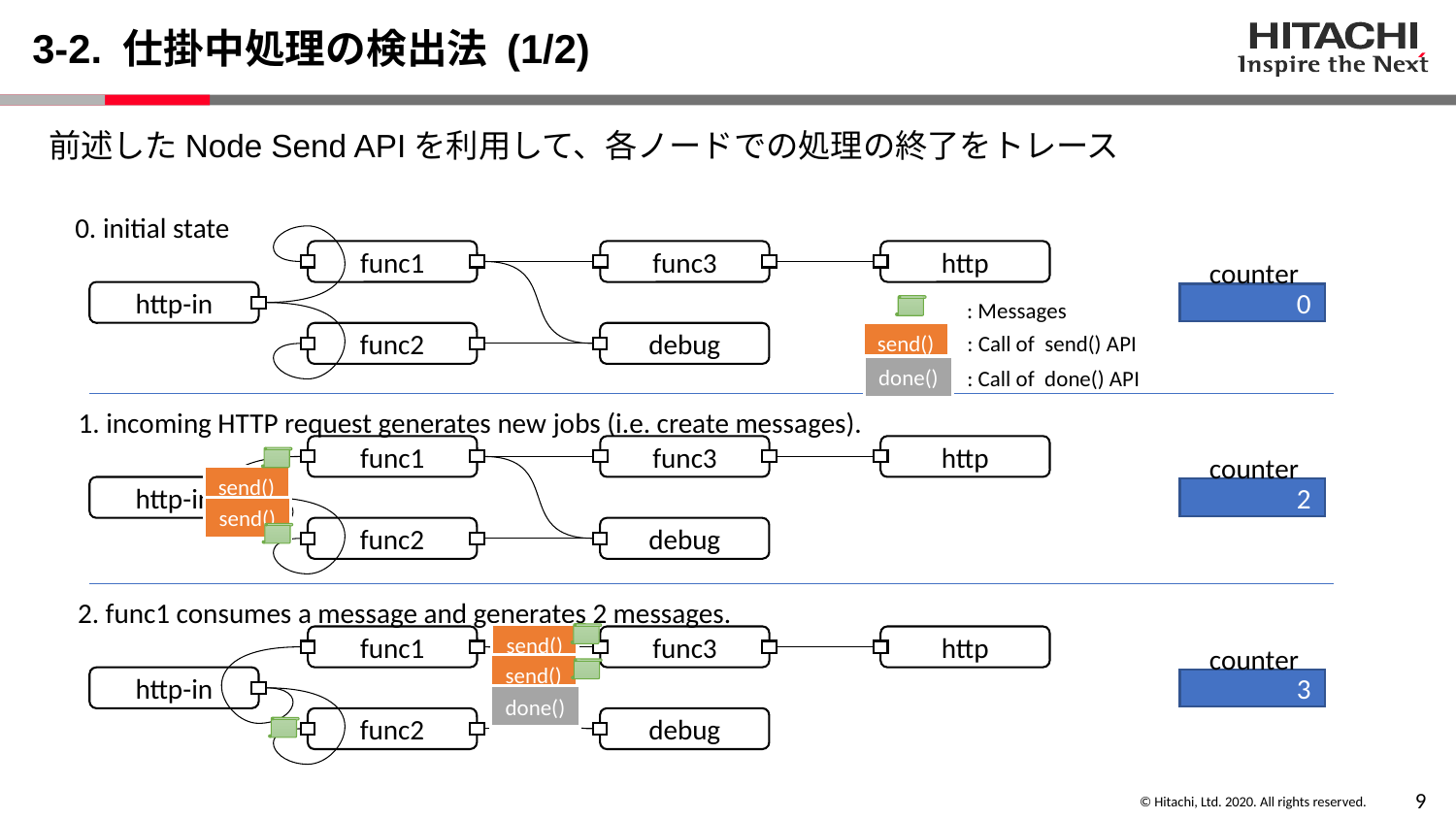

# 3-2. 仕掛中処理の検出法 (1/2)
前述したNode Send APIを利用して、各ノードでの処理の終了をトレース
0. initial state
func1

func3

http

counter
http-in

0
: Messages

send()
: Call of  send() API
func2

debug

done()
: Call of  done() API
1. incoming HTTP request generates new jobs (i.e. create messages).
http

func1

func3

counter

send()
http-in

2
send()
func2

debug

2. func1 consumes a message and generates 2 messages.

send()
http

func1

func3

counter
send()

http-in

3
done()
func2

debug